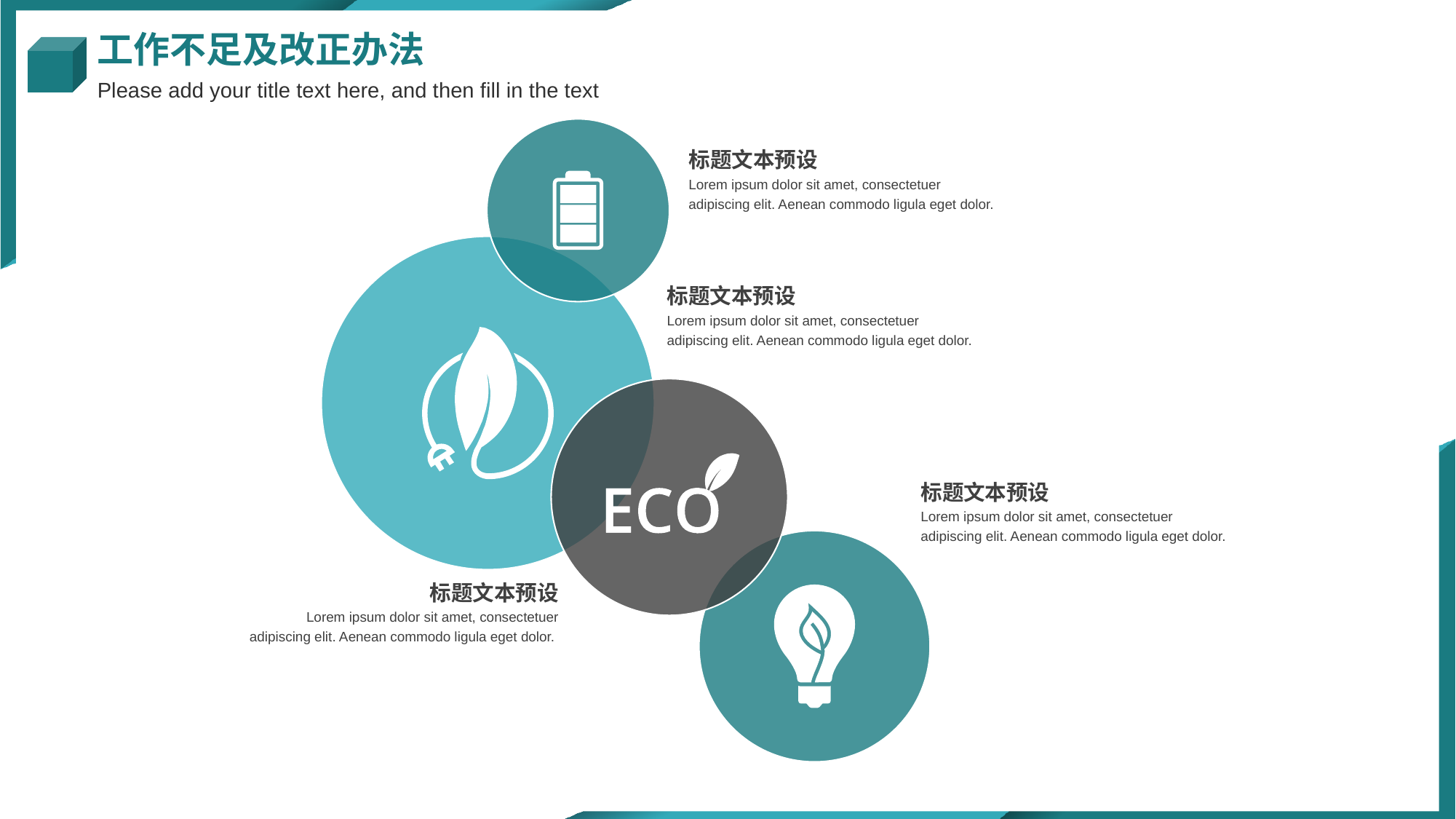

工作不足及改正办法
Please add your title text here, and then fill in the text

标题文本预设
Lorem ipsum dolor sit amet, consectetuer adipiscing elit. Aenean commodo ligula eget dolor.
标题文本预设
Lorem ipsum dolor sit amet, consectetuer adipiscing elit. Aenean commodo ligula eget dolor.
标题文本预设
Lorem ipsum dolor sit amet, consectetuer adipiscing elit. Aenean commodo ligula eget dolor.
标题文本预设
Lorem ipsum dolor sit amet, consectetuer adipiscing elit. Aenean commodo ligula eget dolor.